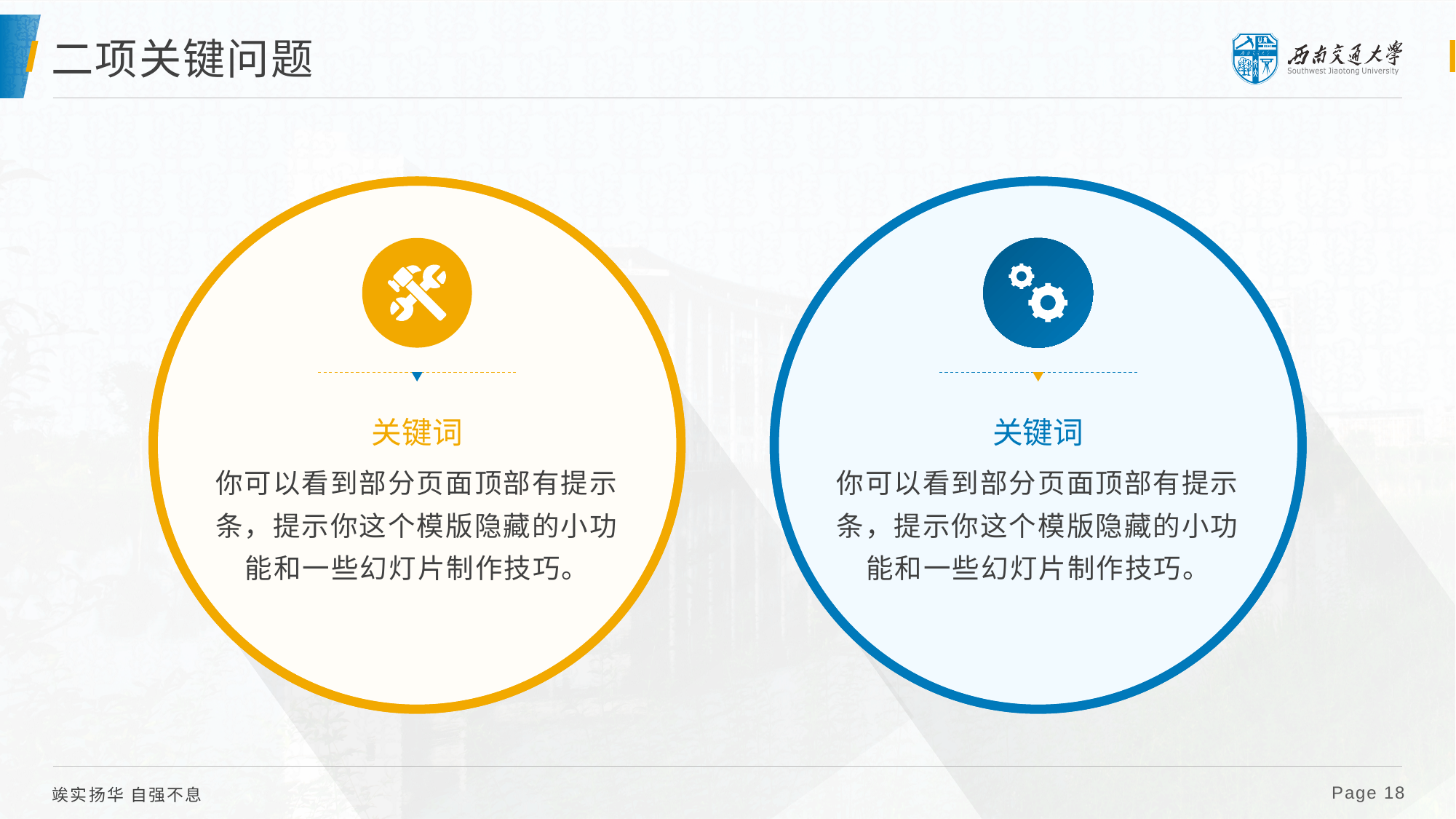

# 二项关键问题

关键词
关键词
你可以看到部分页面顶部有提示条，提示你这个模版隐藏的小功能和一些幻灯片制作技巧。
你可以看到部分页面顶部有提示条，提示你这个模版隐藏的小功能和一些幻灯片制作技巧。
  Page 18